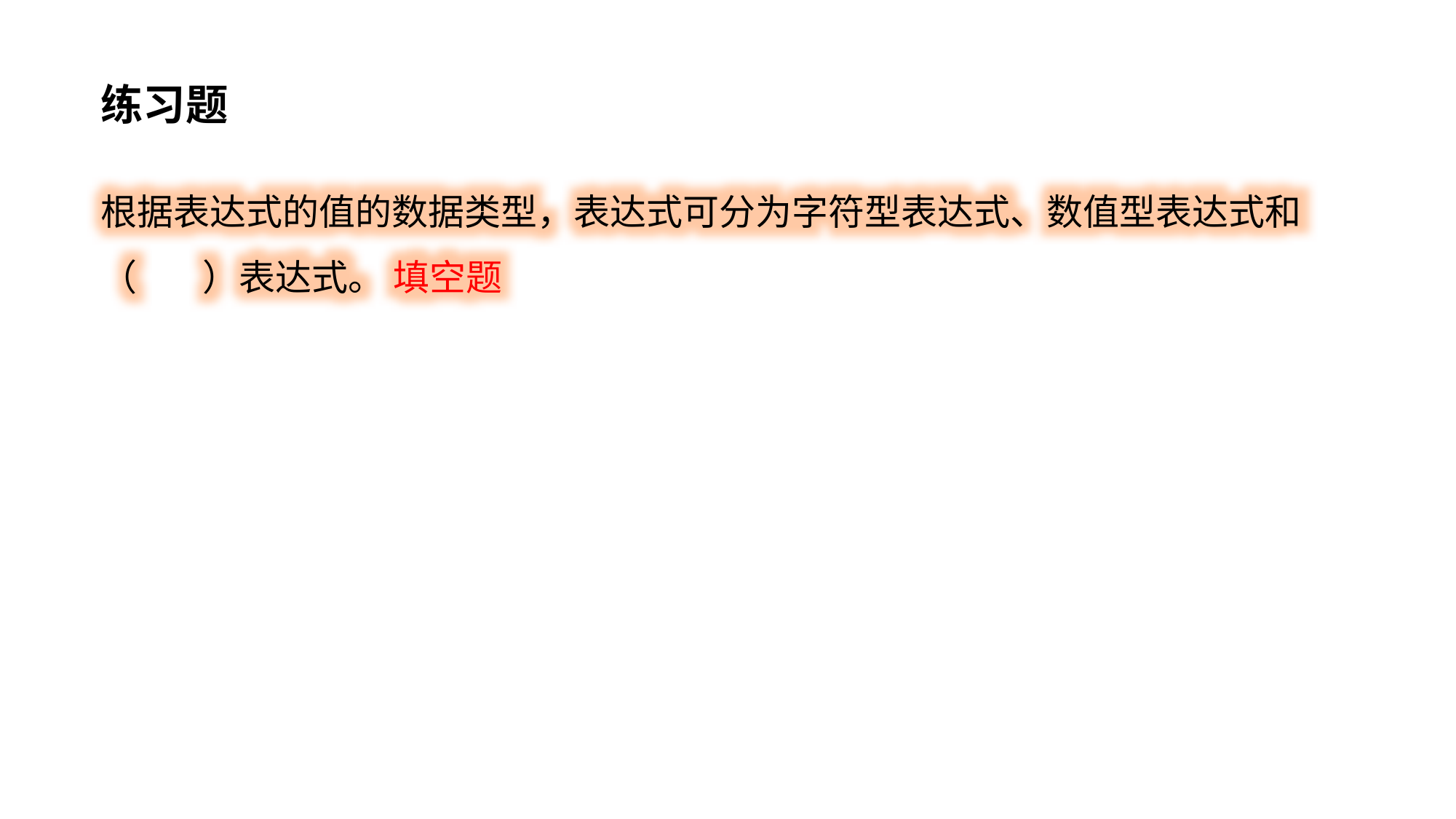

练习题
根据表达式的值的数据类型，表达式可分为字符型表达式、数值型表达式和（        ）表达式。 填空题